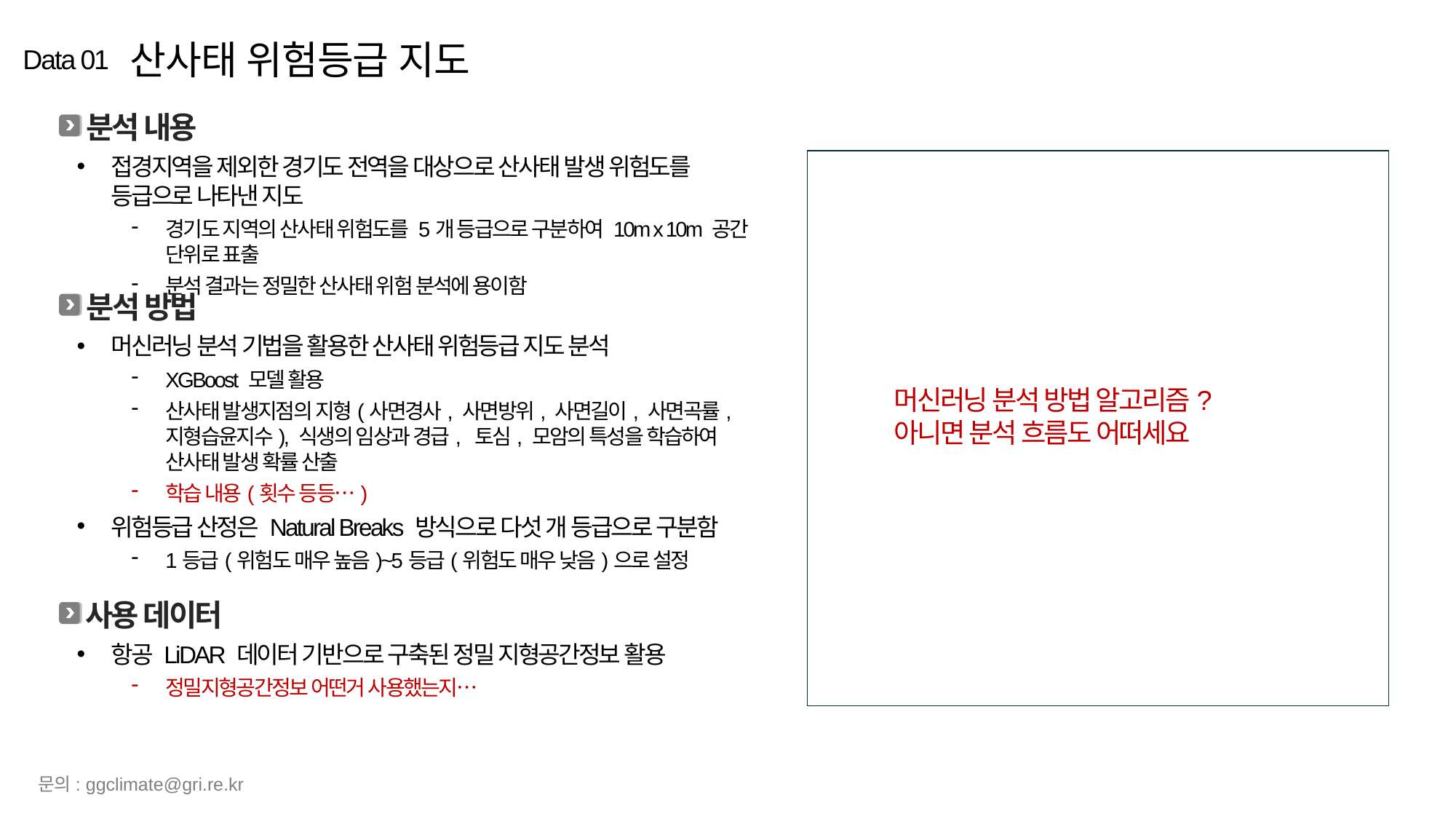

산사태 위험등급 지도
Data 01
분석 내용

접경지역을 제외한 경기도 전역을 대상으로 산사태 발생 위험도를 등급으로 나타낸 지도
경기도 지역의 산사태 위험도를 5개 등급으로 구분하여 10m x 10m 공간 단위로 표출
분석 결과는 정밀한 산사태 위험 분석에 용이함

분석 방법

머신러닝 분석 기법을 활용한 산사태 위험등급 지도 분석
XGBoost 모델 활용
산사태 발생지점의 지형(사면경사, 사면방위, 사면길이, 사면곡률, 지형습윤지수), 식생의 임상과 경급,  토심, 모암의 특성을 학습하여 산사태 발생 확률 산출
학습 내용(횟수 등등…)
위험등급 산정은 Natural Breaks 방식으로 다섯 개 등급으로 구분함
1등급(위험도 매우 높음)~5등급(위험도 매우 낮음)으로 설정
머신러닝 분석 방법 알고리즘? 아니면 분석 흐름도 어떠세요
사용 데이터

항공 LiDAR 데이터 기반으로 구축된 정밀 지형공간정보 활용
정밀지형공간정보 어떤거 사용했는지…
문의: ggclimate@gri.re.kr